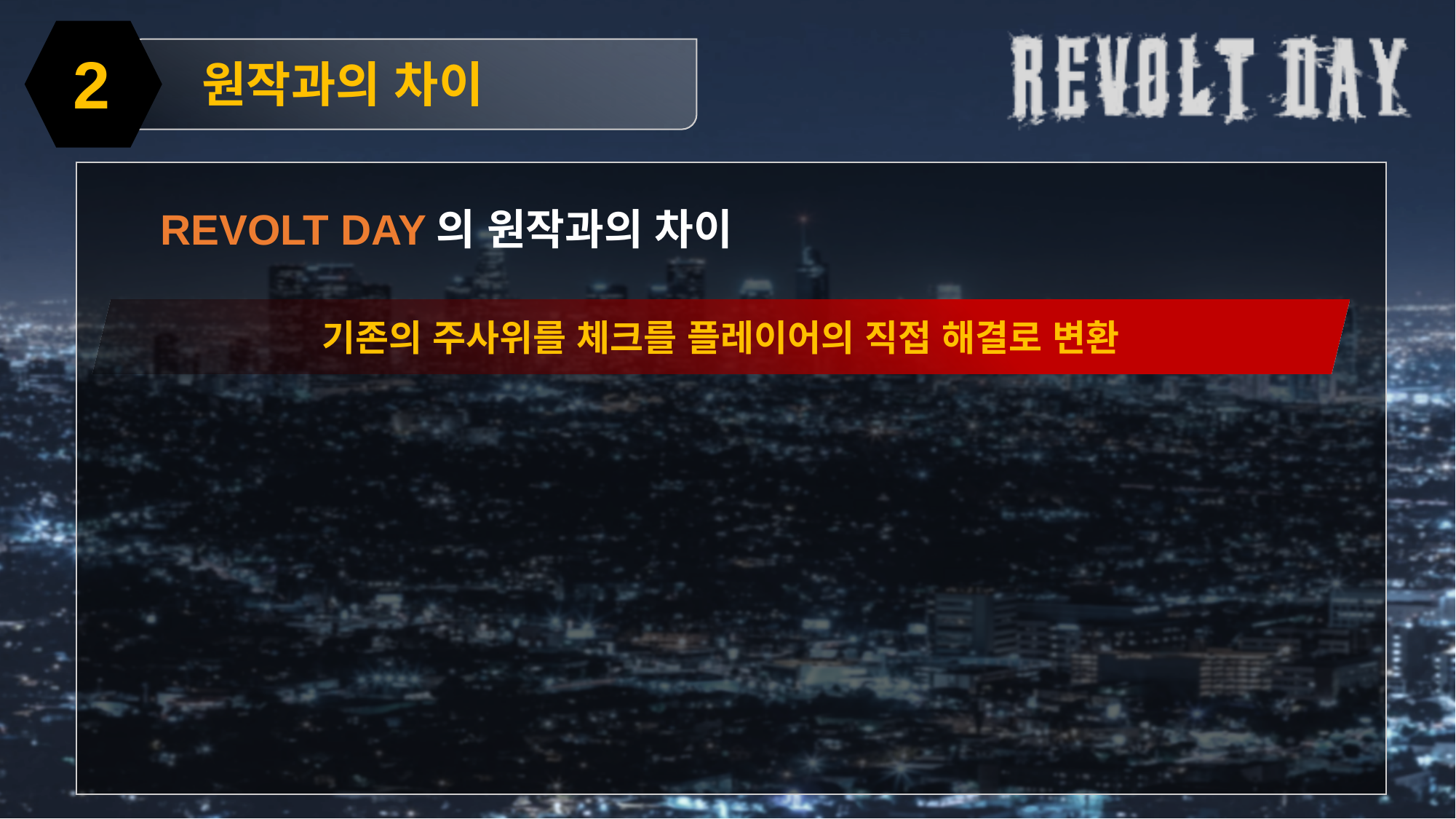

2
원작과의 차이
REVOLT DAY의 원작과의 차이
기존의 주사위를 체크를 플레이어의 직접 해결로 변환